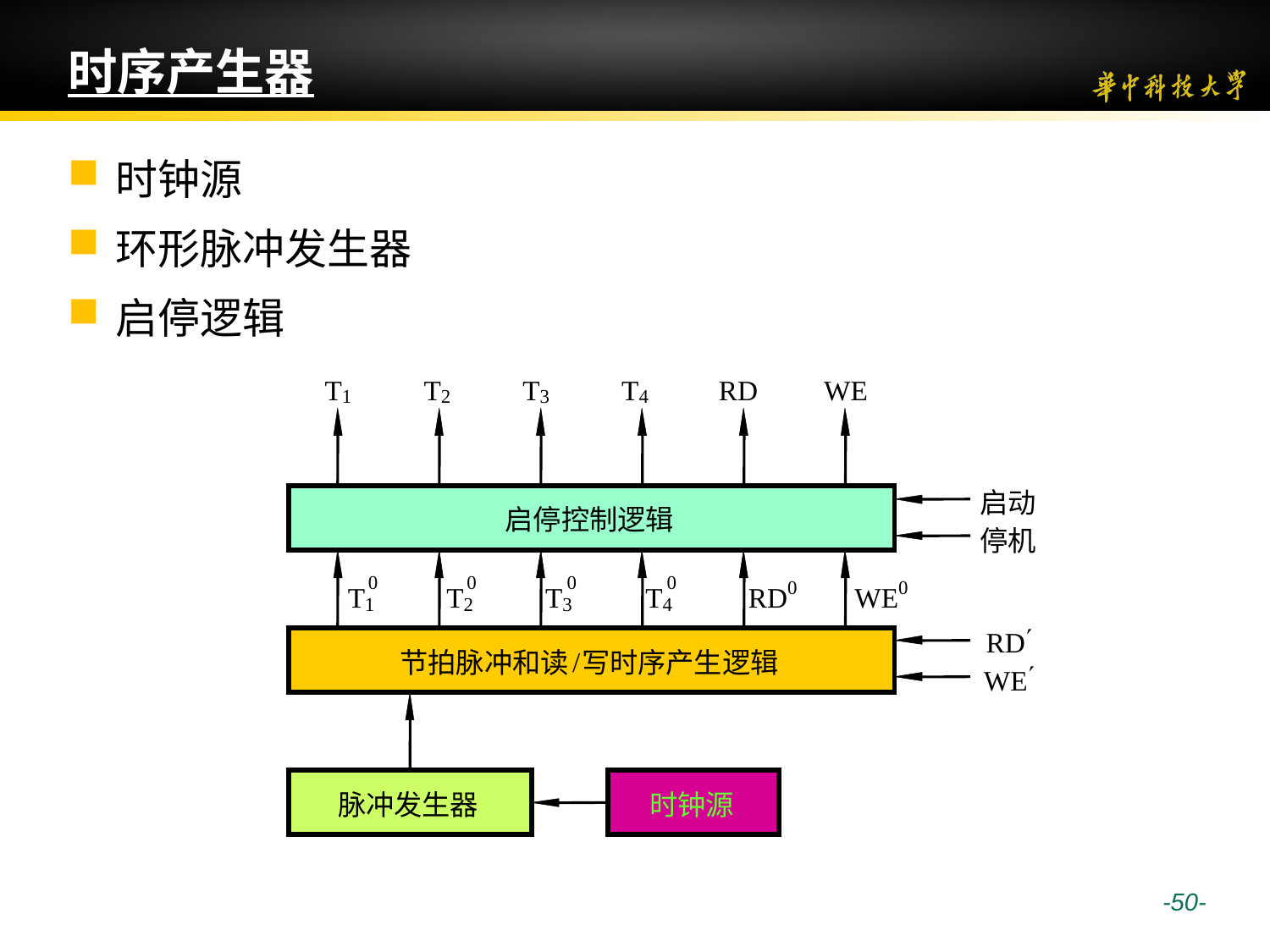

# 时序产生器
时钟源
环形脉冲发生器
启停逻辑

T

T

T

T

RD

WE

1
2
3
4

启动

启停控制逻辑

停机

0

0

0

0

0
0

T

T

T

T

RD

WE

1
2
3
4
′

RD

/

节拍脉冲和读
写时序产生逻辑
′

WE

脉冲发生器
时钟源

 -50-